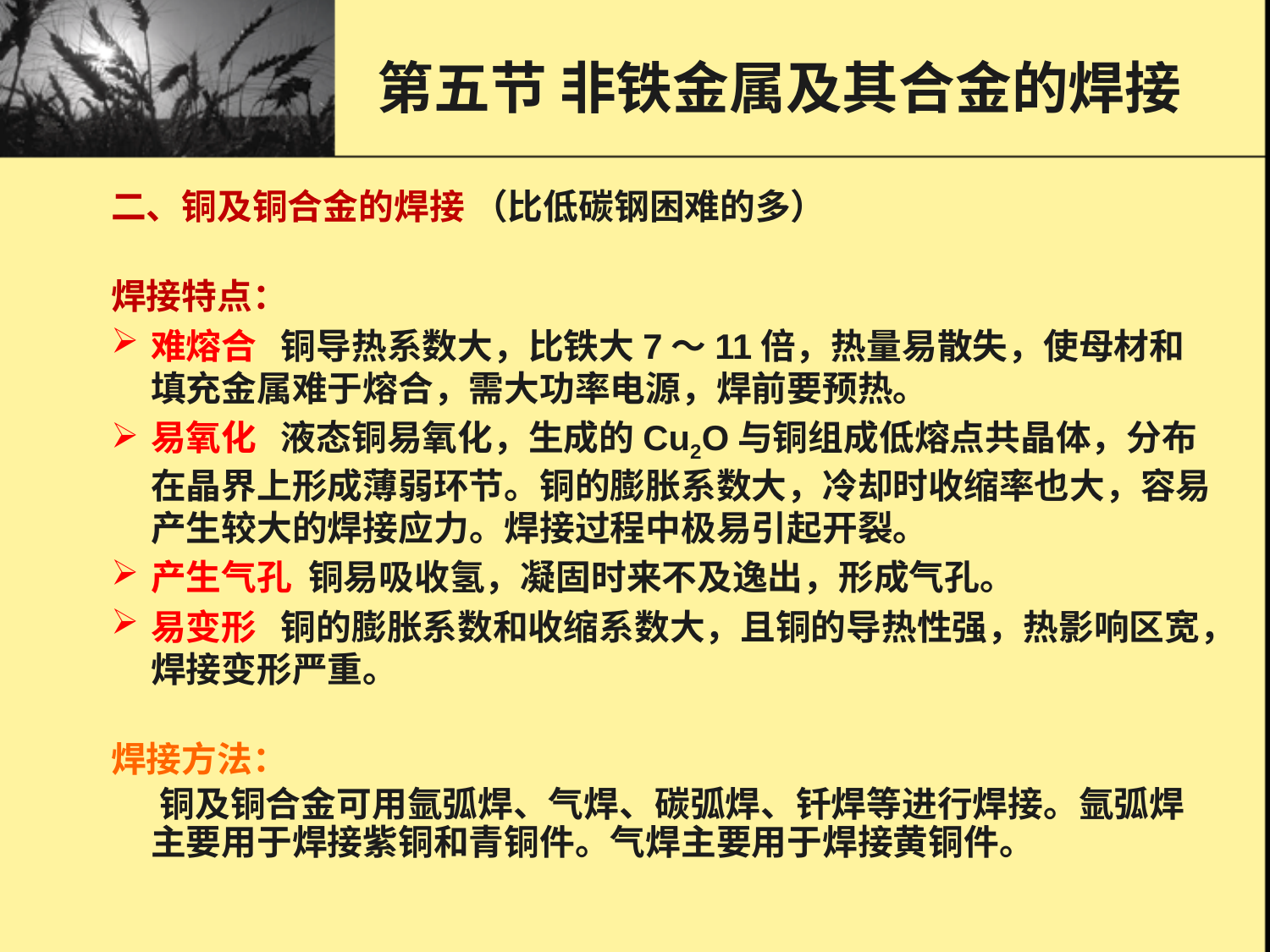

第五节 非铁金属及其合金的焊接
二、铜及铜合金的焊接 （比低碳钢困难的多）

焊接特点：
难熔合   铜导热系数大，比铁大7～11倍，热量易散失，使母材和填充金属难于熔合，需大功率电源，焊前要预热。
易氧化   液态铜易氧化，生成的Cu2O与铜组成低熔点共晶体，分布在晶界上形成薄弱环节。铜的膨胀系数大，冷却时收缩率也大，容易产生较大的焊接应力。焊接过程中极易引起开裂。
产生气孔  铜易吸收氢，凝固时来不及逸出，形成气孔。
易变形   铜的膨胀系数和收缩系数大，且铜的导热性强，热影响区宽，焊接变形严重。

焊接方法：
     铜及铜合金可用氩弧焊、气焊、碳弧焊、钎焊等进行焊接。氩弧焊主要用于焊接紫铜和青铜件。气焊主要用于焊接黄铜件。